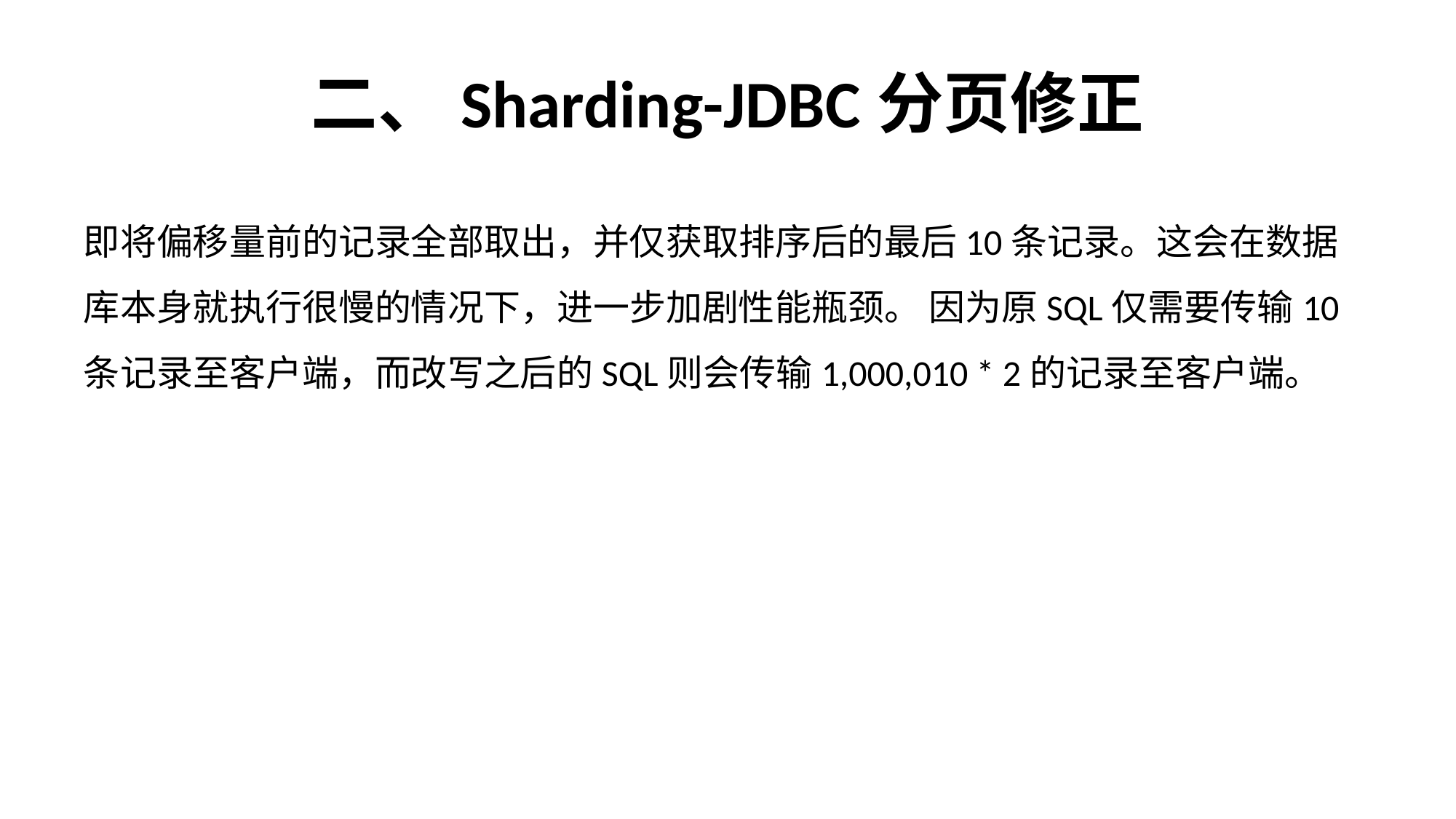

# 二、Sharding-JDBC分页修正
即将偏移量前的记录全部取出，并仅获取排序后的最后10条记录。这会在数据库本身就执行很慢的情况下，进一步加剧性能瓶颈。 因为原SQL仅需要传输10条记录至客户端，而改写之后的SQL则会传输1,000,010 * 2的记录至客户端。